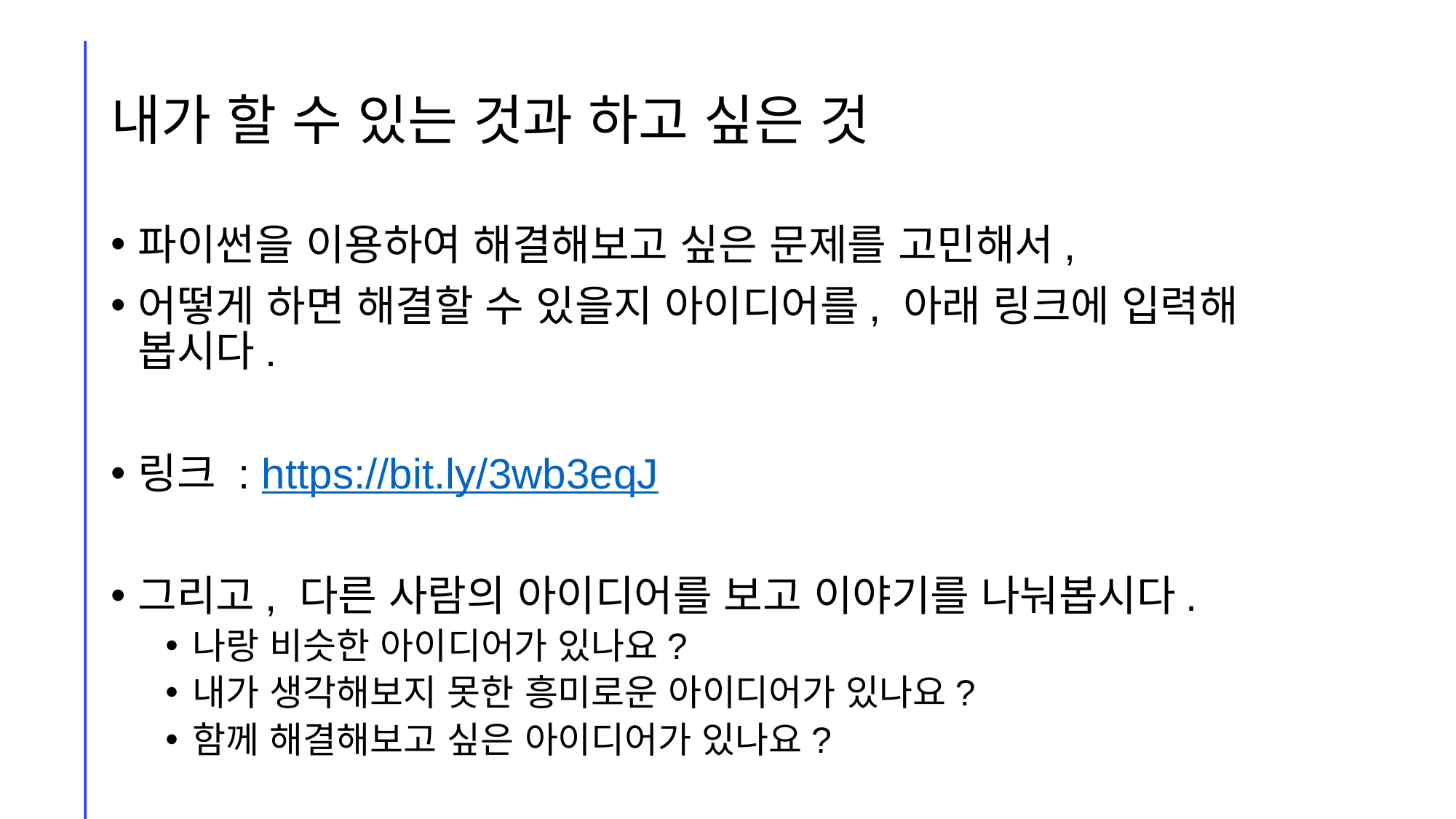

# 내가 할 수 있는 것과 하고 싶은 것
파이썬을 이용하여 해결해보고 싶은 문제를 고민해서,
어떻게 하면 해결할 수 있을지 아이디어를, 아래 링크에 입력해 봅시다.

링크 : https://bit.ly/3wb3eqJ

그리고, 다른 사람의 아이디어를 보고 이야기를 나눠봅시다.
나랑 비슷한 아이디어가 있나요?
내가 생각해보지 못한 흥미로운 아이디어가 있나요?
함께 해결해보고 싶은 아이디어가 있나요?